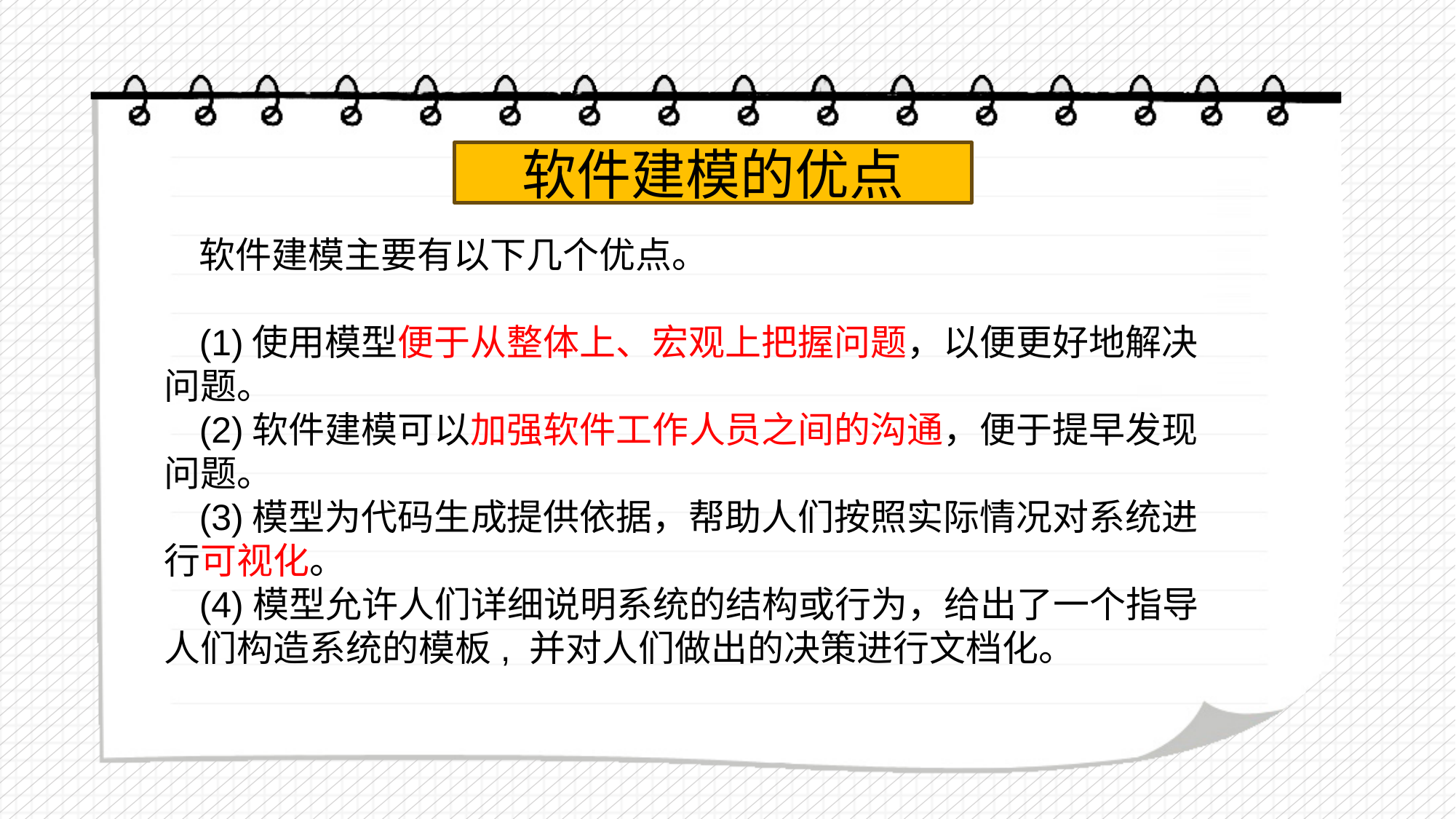

软件建模的优点
软件建模主要有以下几个优点。

(1)使用模型便于从整体上、宏观上把握问题，以便更好地解决问题。
(2)软件建模可以加强软件工作人员之间的沟通，便于提早发现问题。
(3)模型为代码生成提供依据，帮助人们按照实际情况对系统进行可视化。
(4)模型允许人们详细说明系统的结构或行为，给出了一个指导人们构造系统的模板, 并对人们做出的决策进行文档化。